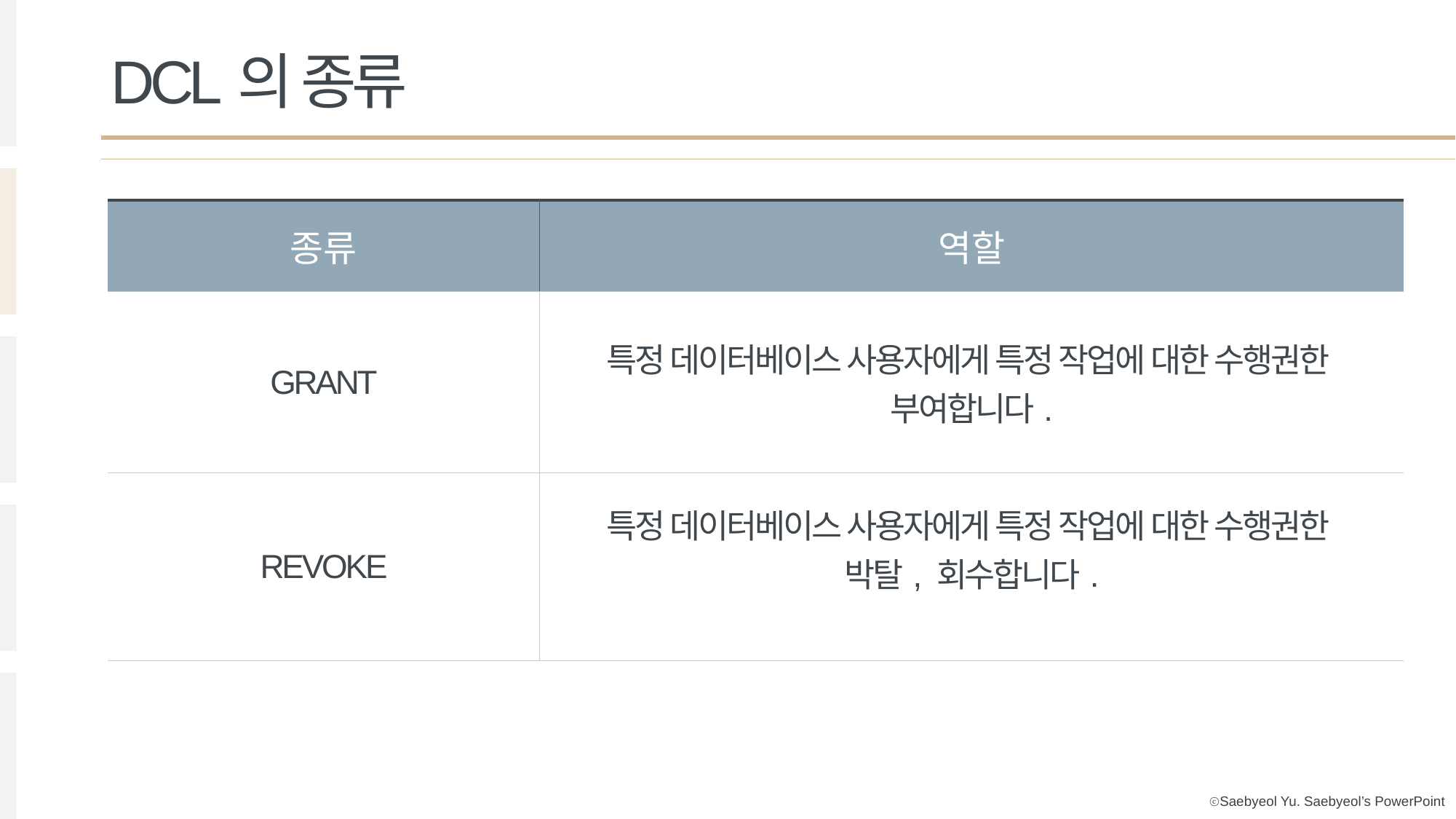

DCL의 종류

| 종류 | 역할 |
| --- | --- |
| GRANT | 특정 데이터베이스 사용자에게 특정 작업에 대한 수행권한 부여합니다. |
| REVOKE | 특정 데이터베이스 사용자에게 특정 작업에 대한 수행권한 박탈, 회수합니다. |